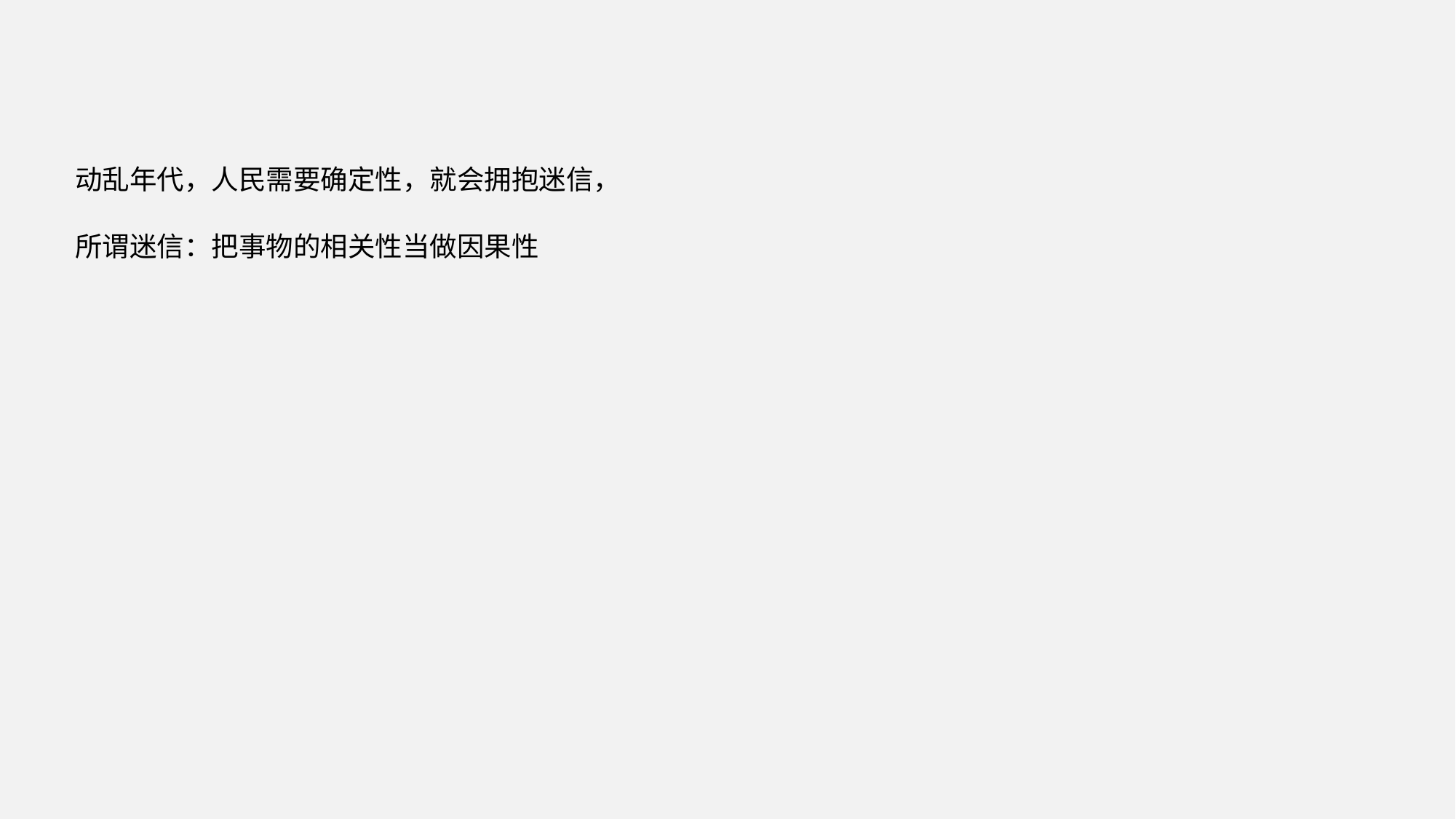

动乱年代，人民需要确定性，就会拥抱迷信，
所谓迷信：把事物的相关性当做因果性